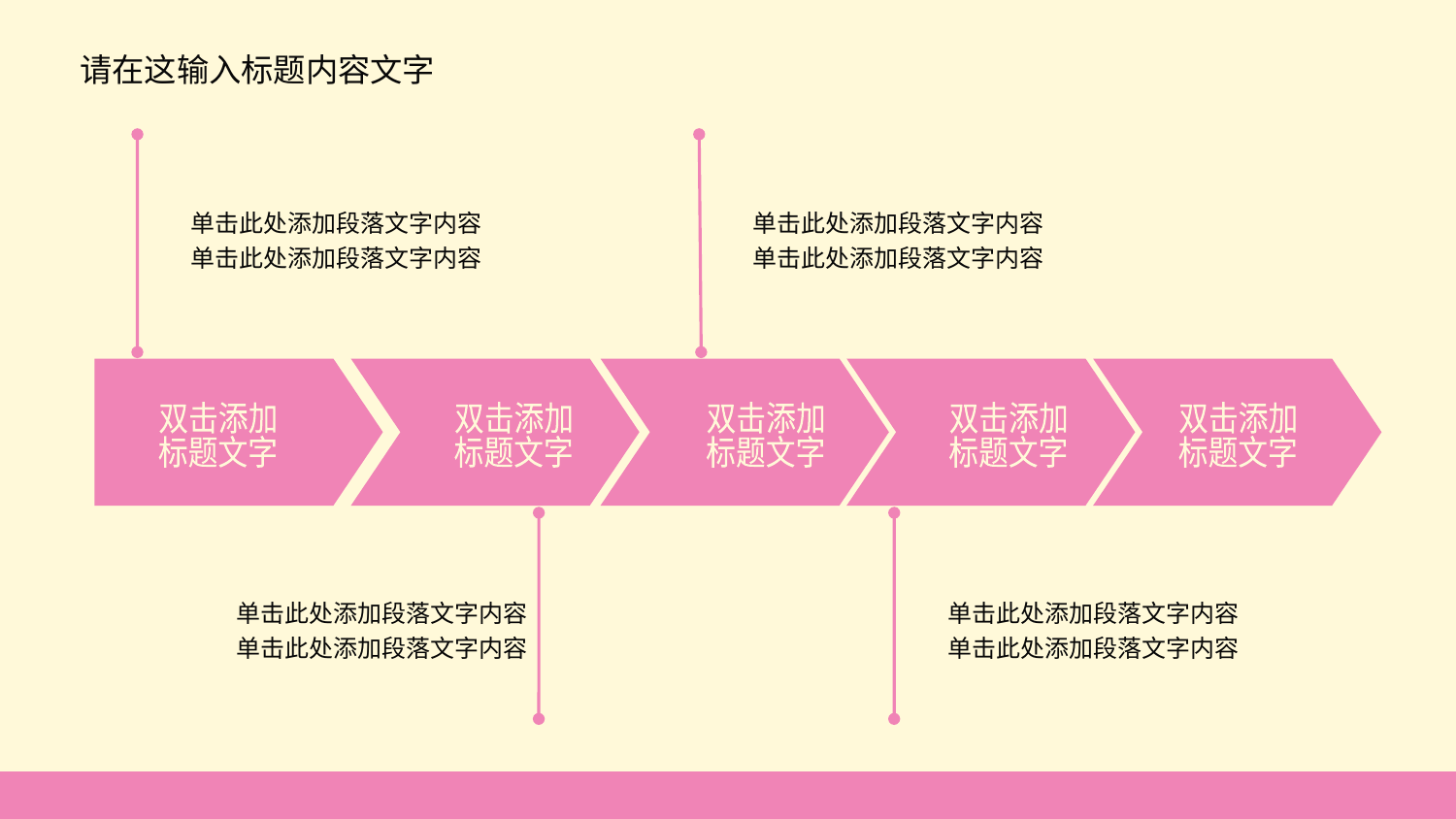

请在这输入标题内容文字
单击此处添加段落文字内容
单击此处添加段落文字内容
单击此处添加段落文字内容
单击此处添加段落文字内容
单击此处添加段落文字内容
单击此处添加段落文字内容
单击此处添加段落文字内容
单击此处添加段落文字内容

双击添加
标题文字
双击添加
标题文字
双击添加
标题文字
双击添加
标题文字
双击添加
标题文字